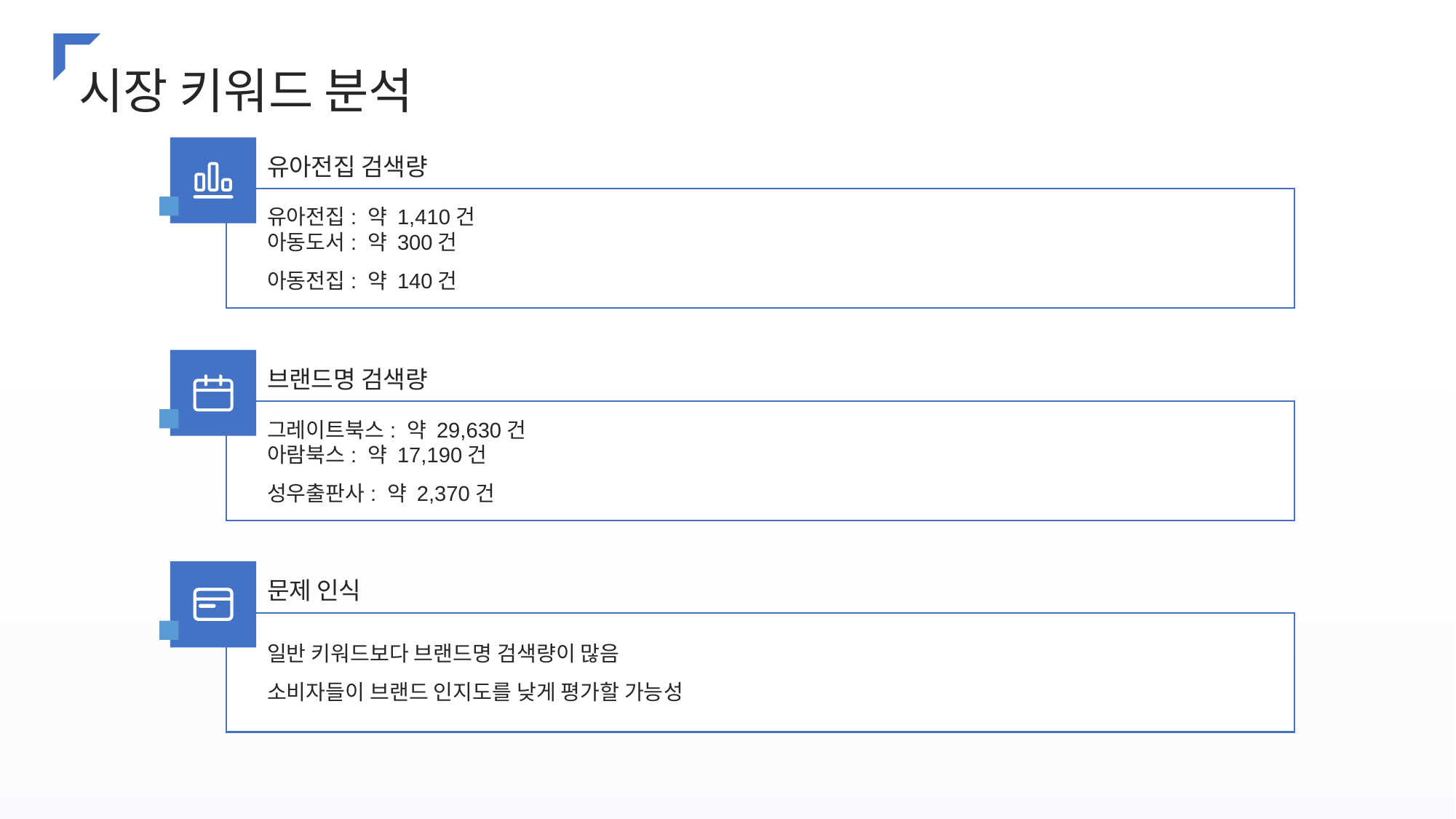

시장 키워드 분석
유아전집 검색량

유아전집: 약 1,410건
아동도서: 약 300건
아동전집: 약 140건

브랜드명 검색량

그레이트북스: 약 29,630건
아람북스: 약 17,190건
성우출판사: 약 2,370건

문제 인식

일반 키워드보다 브랜드명 검색량이 많음
소비자들이 브랜드 인지도를 낮게 평가할 가능성